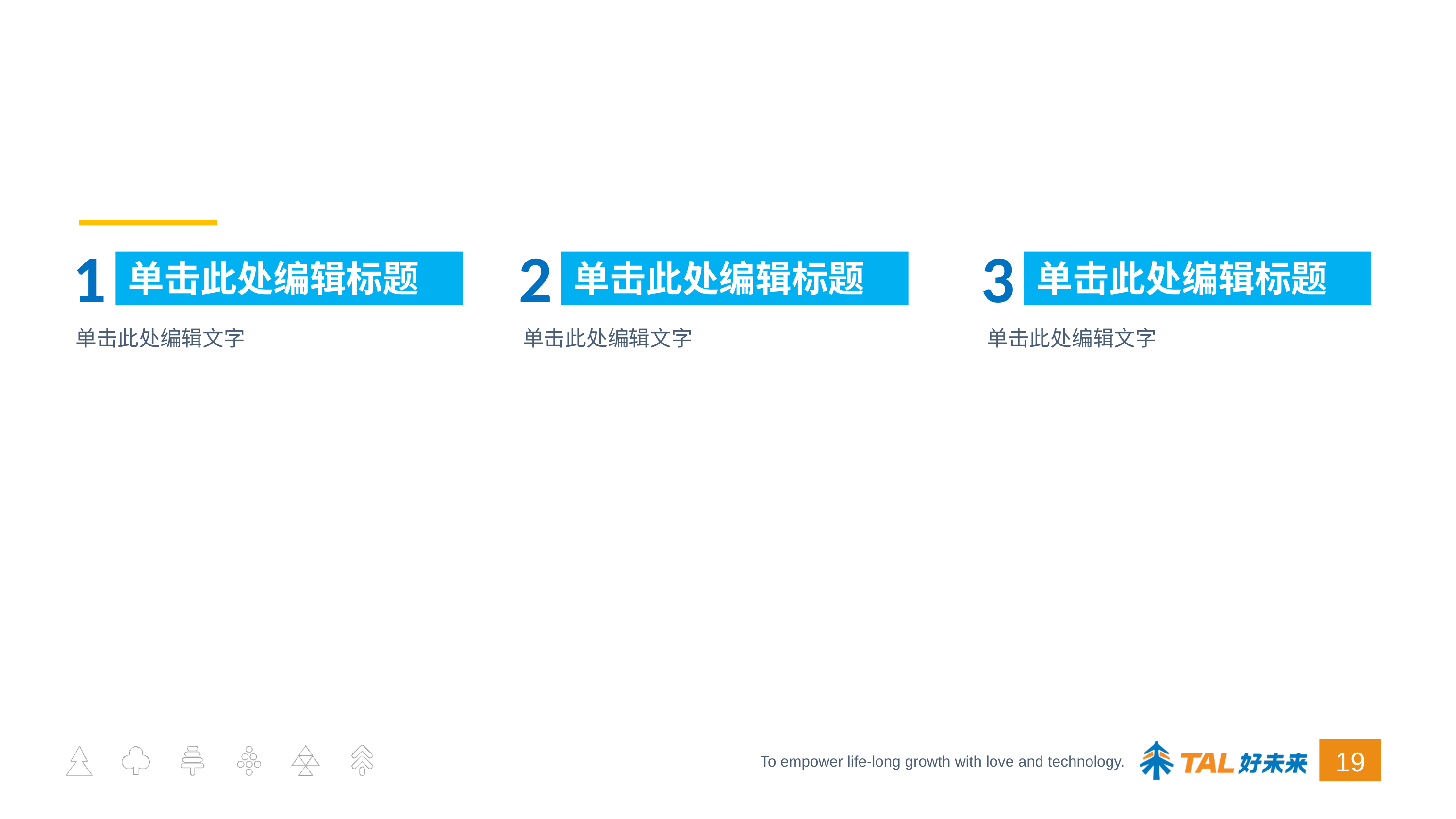

#

1
2
3
单击此处编辑标题
单击此处编辑标题
单击此处编辑标题

单击此处编辑文字
单击此处编辑文字
单击此处编辑文字
19